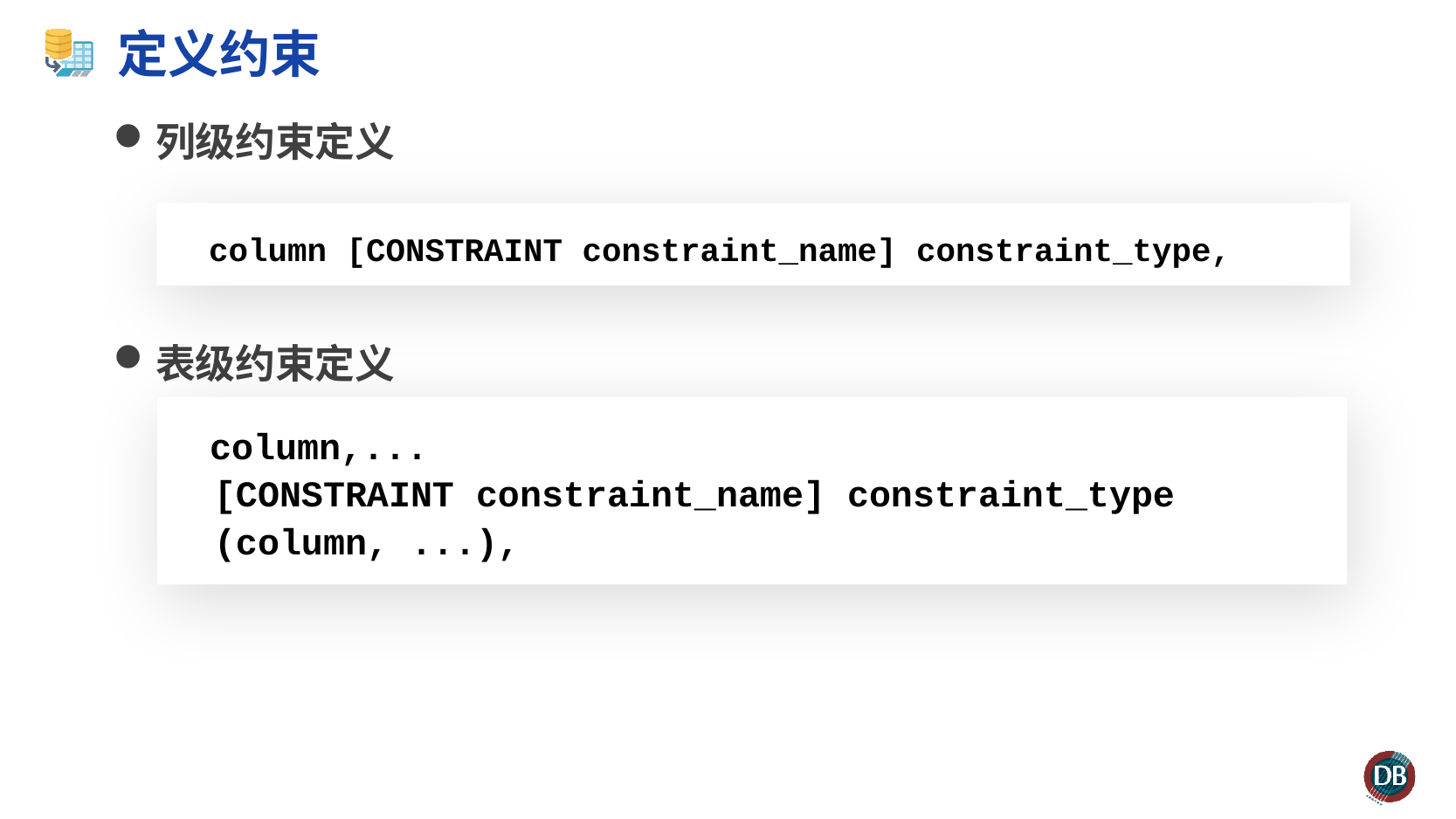

# 定义约束
列级约束定义

表级约束定义
  column [CONSTRAINT constraint_name] constraint_type,
  column,...
  [CONSTRAINT constraint_name] constraint_type
  (column, ...),